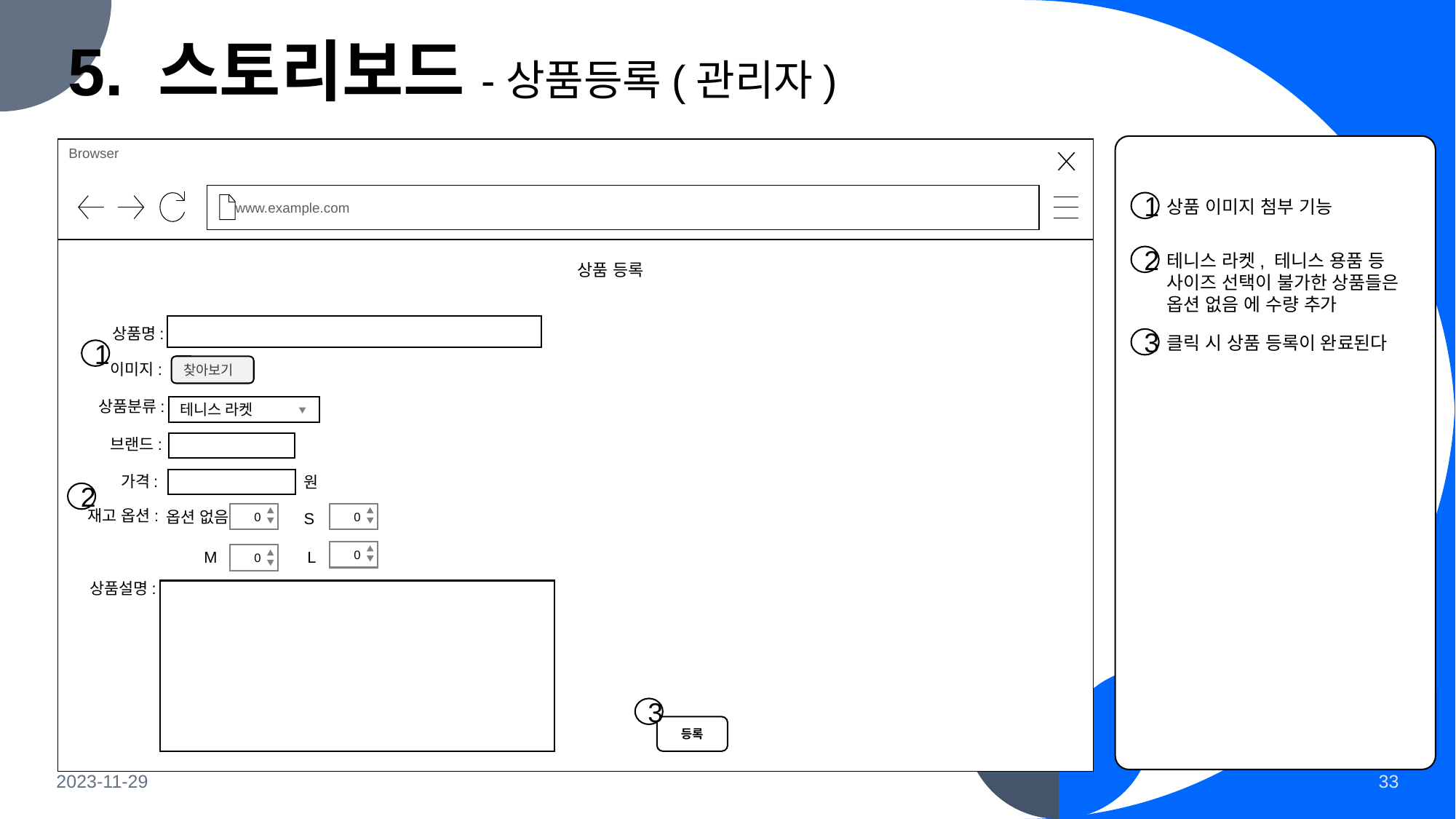

5. 스토리보드-상품등록(관리자)
로그인 페이지로 이동
Browser

www.example.com

상품 이미지 첨부 기능
1
테니스 라켓, 테니스 용품 등 사이즈 선택이 불가한 상품들은 옵션 없음 에 수량 추가
2
상품 등록

상품명:
클릭 시 상품 등록이 완료된다
3
1
이미지:
찾아보기
상품분류:
테니스 라켓

브랜드:

가격:
원

2
재고 옵션:
옵션 없음
S
    0
    0

    0
L
M
    0

상품설명:

3
등록
2023-11-29
33